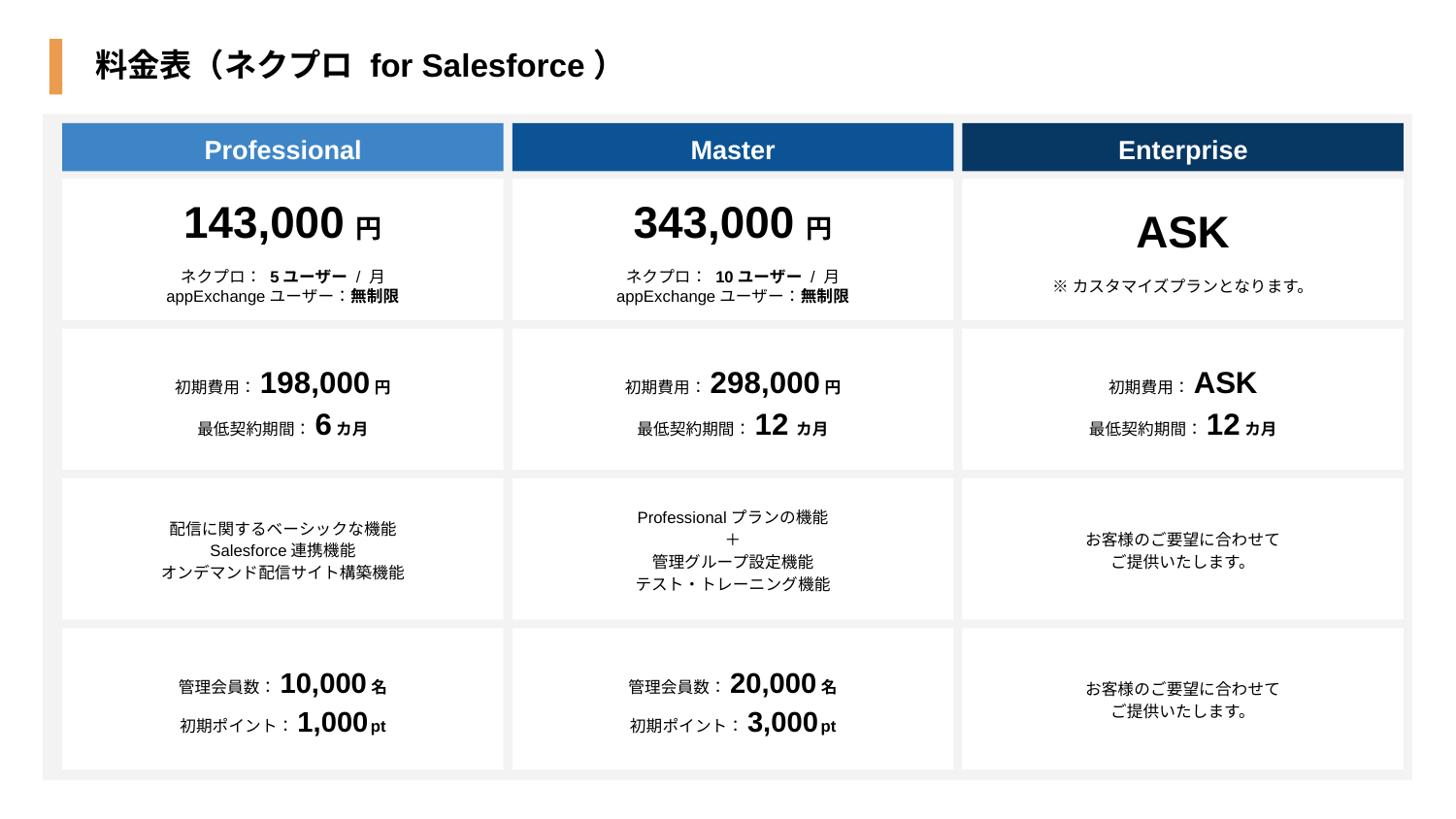

料金表（ネクプロ for Salesforce）

Professional
Master
Enterprise
143,000 円

ネクプロ： 5ユーザー / 月
appExchangeユーザー：無制限
343,000 円

ネクプロ： 10ユーザー / 月
appExchangeユーザー：無制限
ASK

※カスタマイズプランとなります。
初期費用：198,000 円
最低契約期間：6 カ月
初期費用：298,000 円
最低契約期間：12カ月
初期費用：ASK
最低契約期間：12 カ月
配信に関するベーシックな機能
Salesforce連携機能
オンデマンド配信サイト構築機能
Professionalプランの機能
＋
管理グループ設定機能
テスト・トレーニング機能
お客様のご要望に合わせて
ご提供いたします。
管理会員数：10,000 名
初期ポイント：1,000 pt
管理会員数：20,000 名
初期ポイント：3,000 pt
お客様のご要望に合わせて
ご提供いたします。